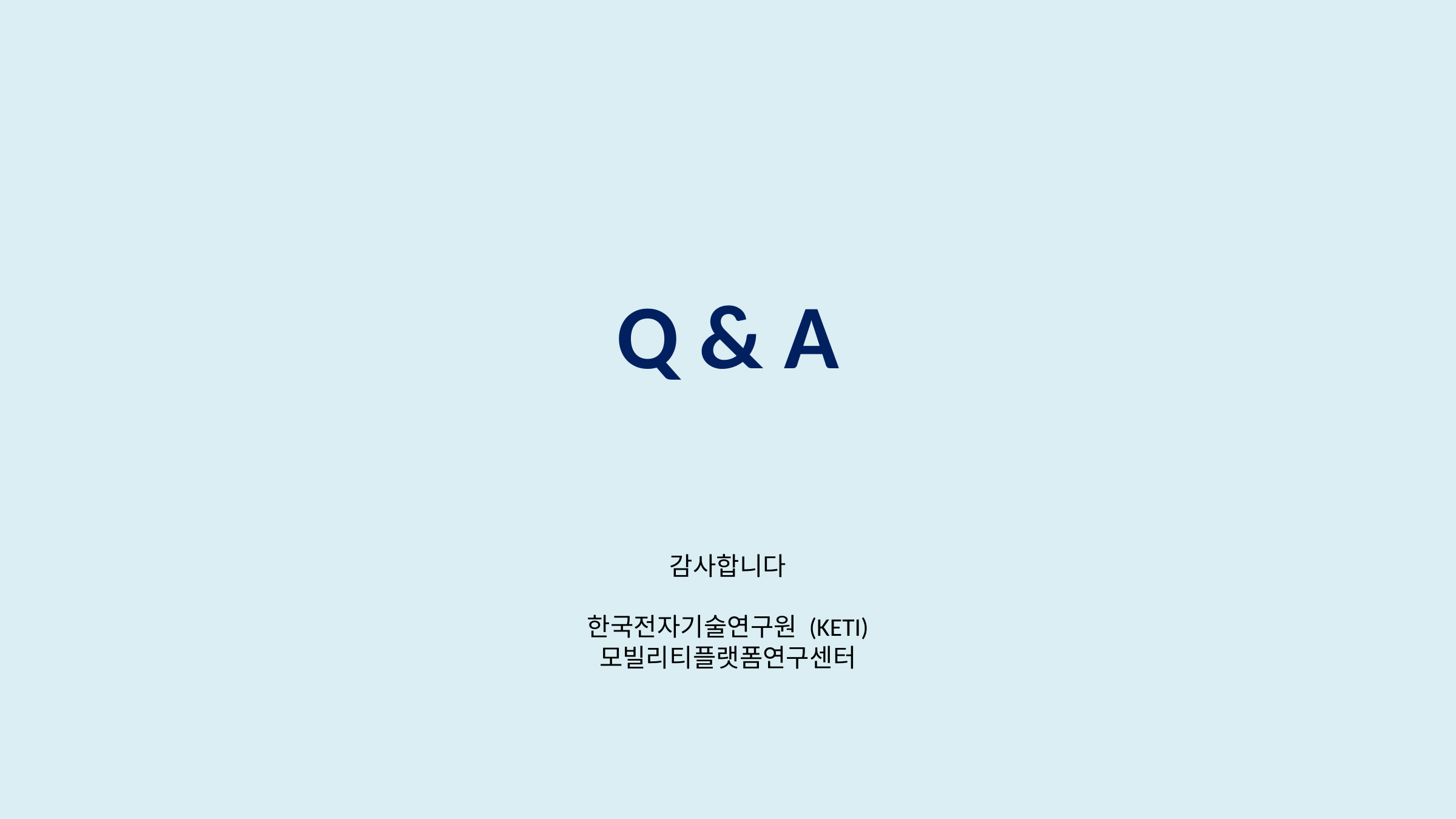

Q & A
감사합니다

한국전자기술연구원 (KETI)
모빌리티플랫폼연구센터